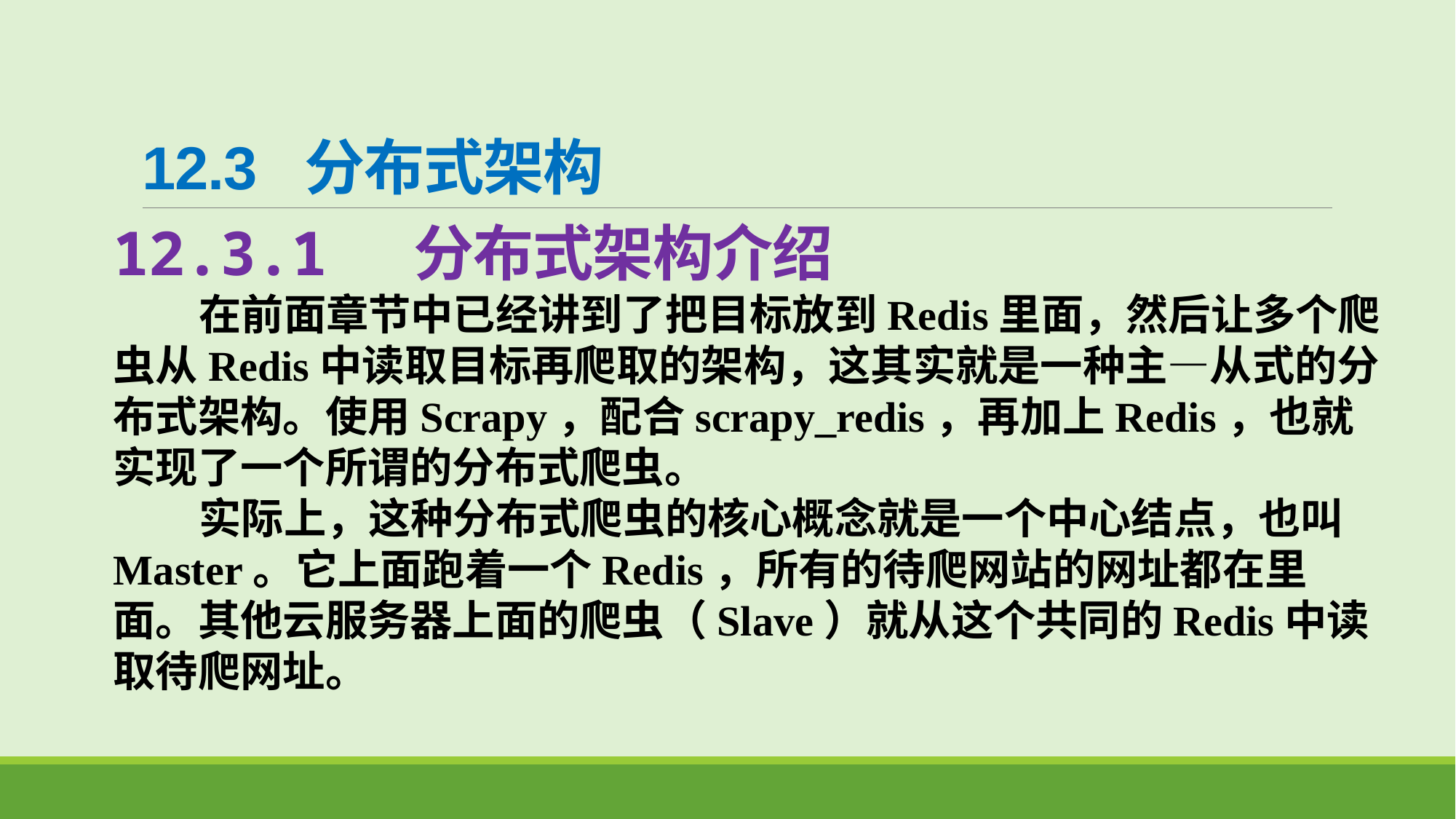

# 12.3  分布式架构
12.3.1  分布式架构介绍
     在前面章节中已经讲到了把目标放到Redis里面，然后让多个爬虫从Redis中读取目标再爬取的架构，这其实就是一种主—从式的分布式架构。使用Scrapy，配合scrapy_redis，再加上Redis，也就实现了一个所谓的分布式爬虫。
     实际上，这种分布式爬虫的核心概念就是一个中心结点，也叫Master。它上面跑着一个Redis，所有的待爬网站的网址都在里面。其他云服务器上面的爬虫（Slave）就从这个共同的Redis中读取待爬网址。